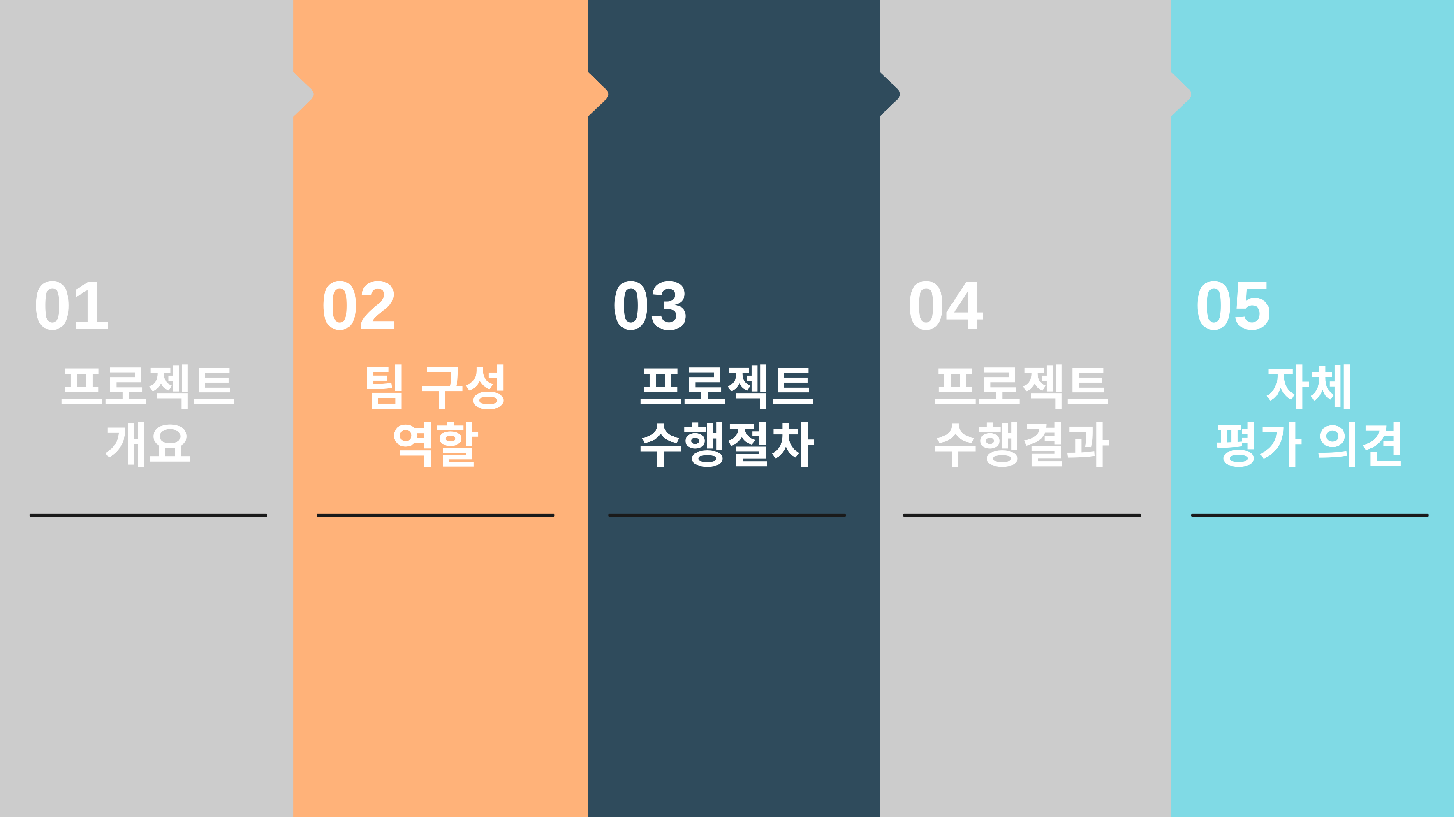

01
02
03
04
05
프로젝트
개요
팀 구성 역할
프로젝트
수행절차
프로젝트
수행결과
자체
평가 의견